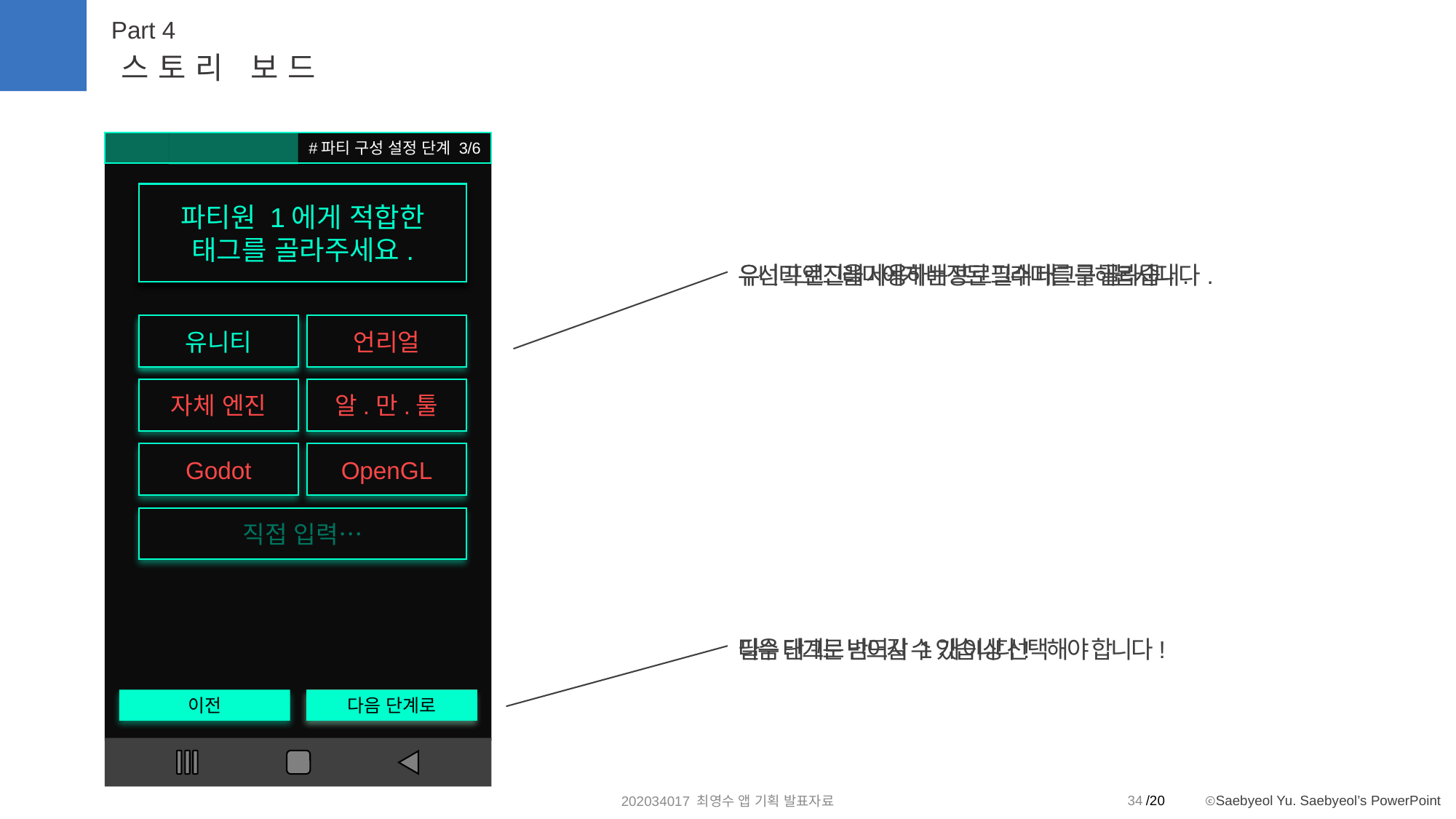

Part 4
스토리 보드

이전
다음 단계로

#파티 구성 설정 단계 3/6

파티원 1에게 적합한
태그를 골라주세요.
우선 프로그래머에게 배정된 필수 태그를 골라줍니다.
유니티 엔진을 사용하는 프로그래머를 구해봅시다.
유니티
유니티
언리얼
자체 엔진
알.만.툴
Godot
OpenGL
직접 입력…
필수 태그는 반드시 1개 이상 선택해야 합니다!
다음 단계로 넘어갈 수 있습니다!
다음 단계로
34
202034017 최영수 앱 기획 발표자료